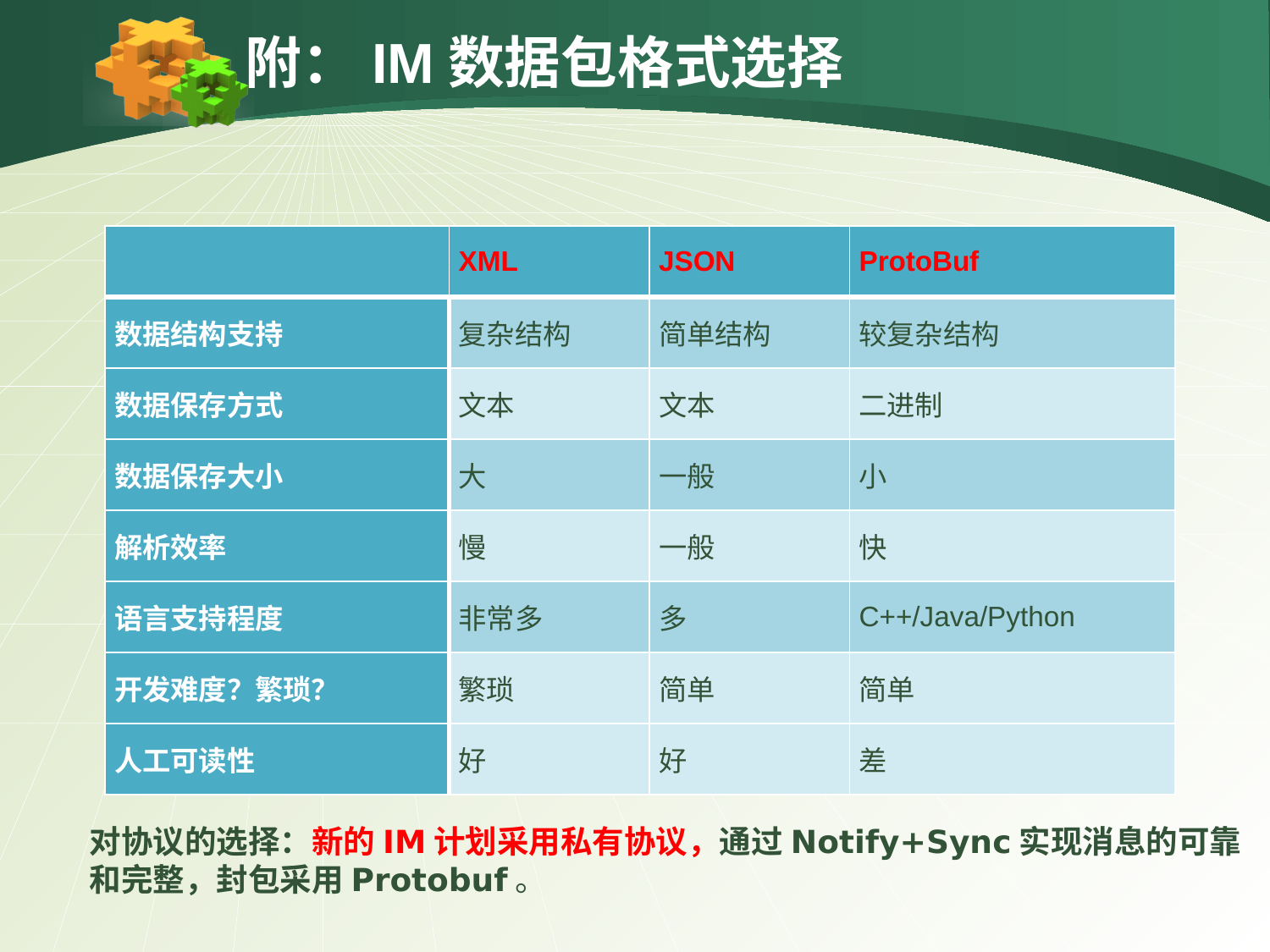

附：IM数据包格式选择
|  | XML | JSON | ProtoBuf |
| --- | --- | --- | --- |
| 数据结构支持 | 复杂结构 | 简单结构 | 较复杂结构 |
| 数据保存方式 | 文本 | 文本 | 二进制 |
| 数据保存大小 | 大 | 一般 | 小 |
| 解析效率 | 慢 | 一般 | 快 |
| 语言支持程度 | 非常多 | 多 | C++/Java/Python |
| 开发难度？繁琐？ | 繁琐 | 简单 | 简单 |
| 人工可读性 | 好 | 好 | 差 |
对协议的选择：新的IM计划采用私有协议，通过Notify+Sync实现消息的可靠和完整，封包采用Protobuf。